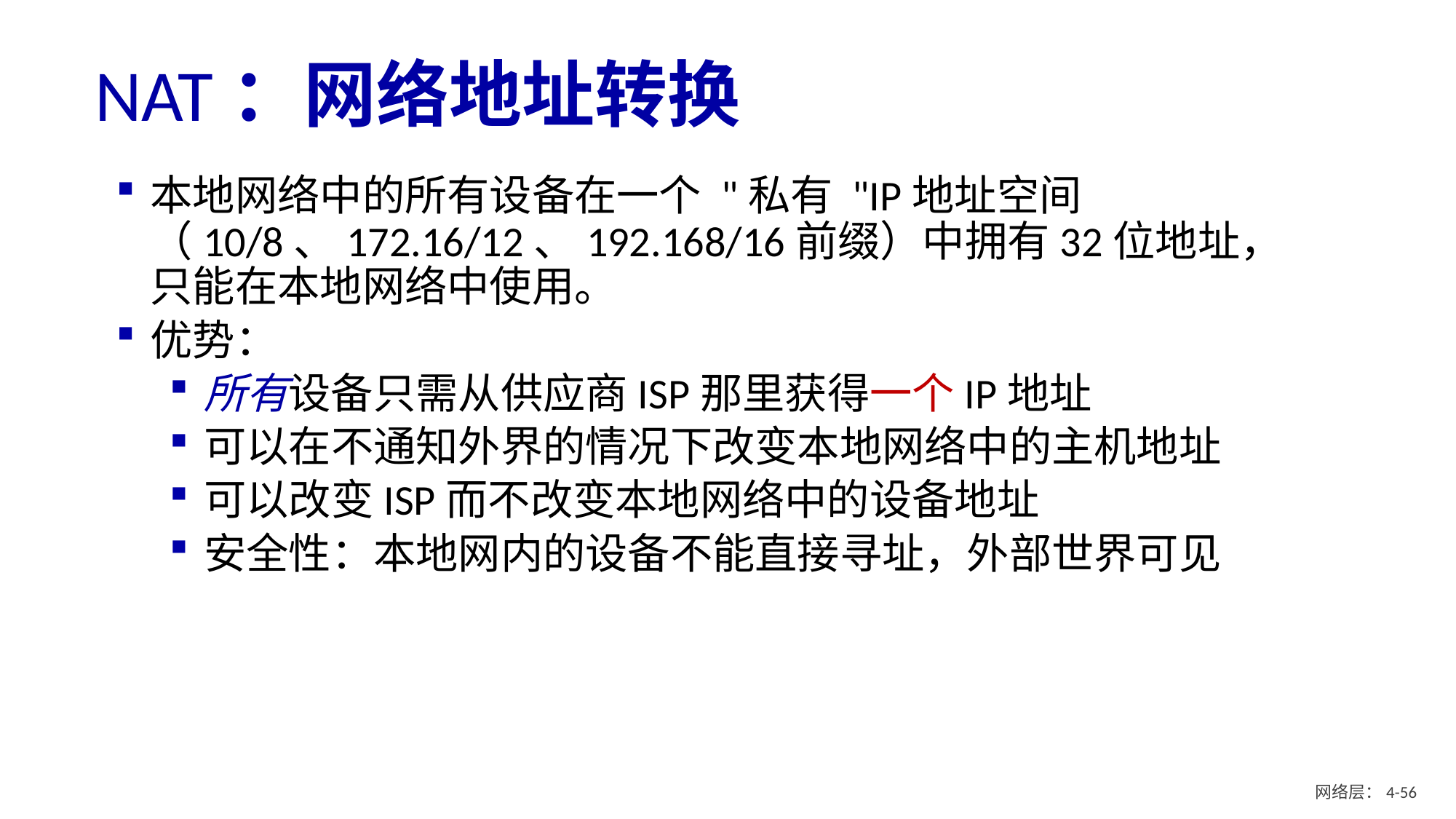

# NAT：网络地址转换
本地网络中的所有设备在一个 "私有 "IP地址空间（10/8、172.16/12、192.168/16前缀）中拥有32位地址，只能在本地网络中使用。
优势：
所有设备只需从供应商ISP那里获得一个IP地址
可以在不通知外界的情况下改变本地网络中的主机地址
可以改变ISP而不改变本地网络中的设备地址
安全性：本地网内的设备不能直接寻址，外部世界可见

网络层：4-56